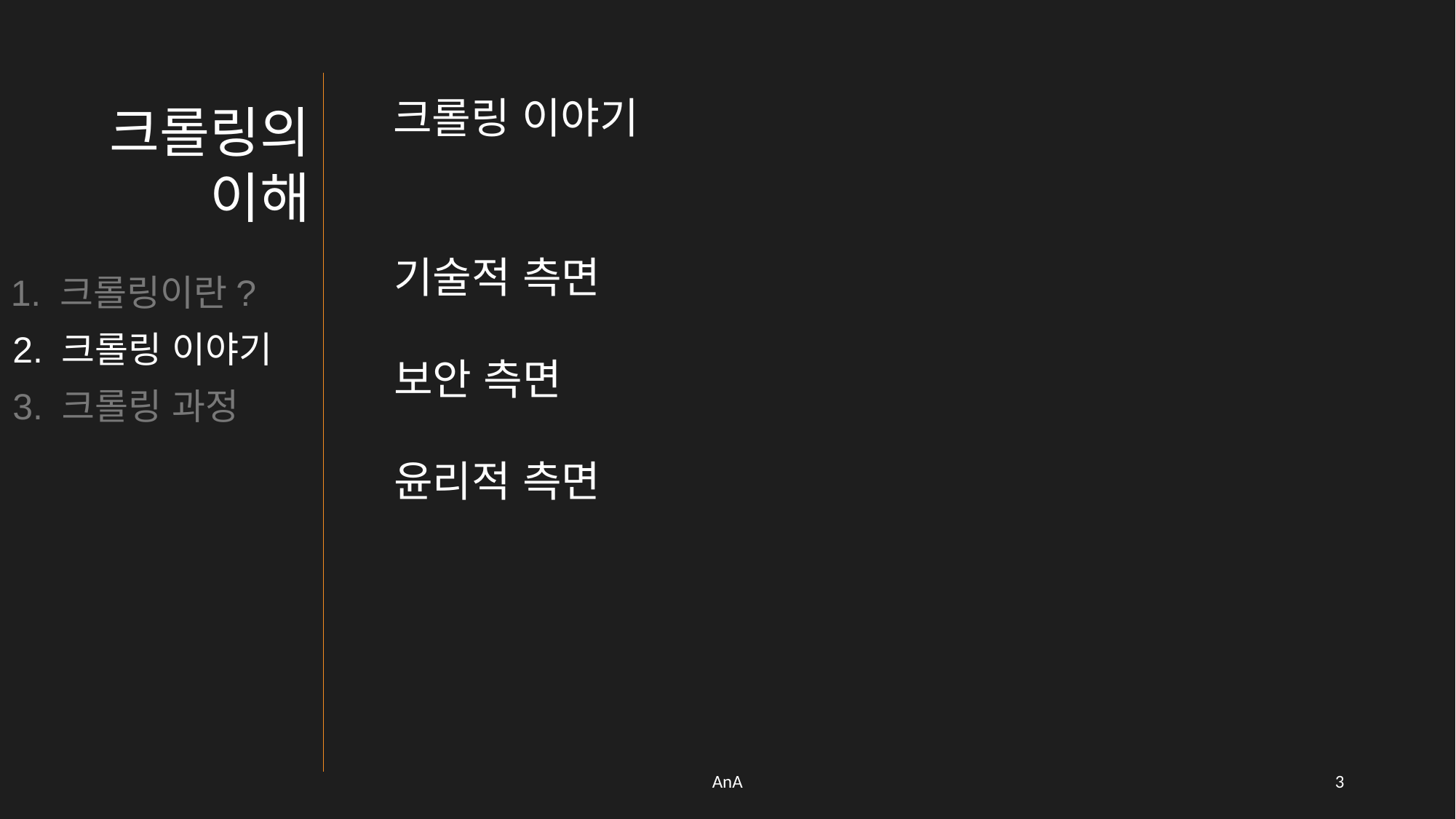

크롤링 이야기
크롤링의 이해
기술적 측면

보안 측면

윤리적 측면
1. 크롤링이란?
2. 크롤링 이야기
3. 크롤링 과정
AnA
3